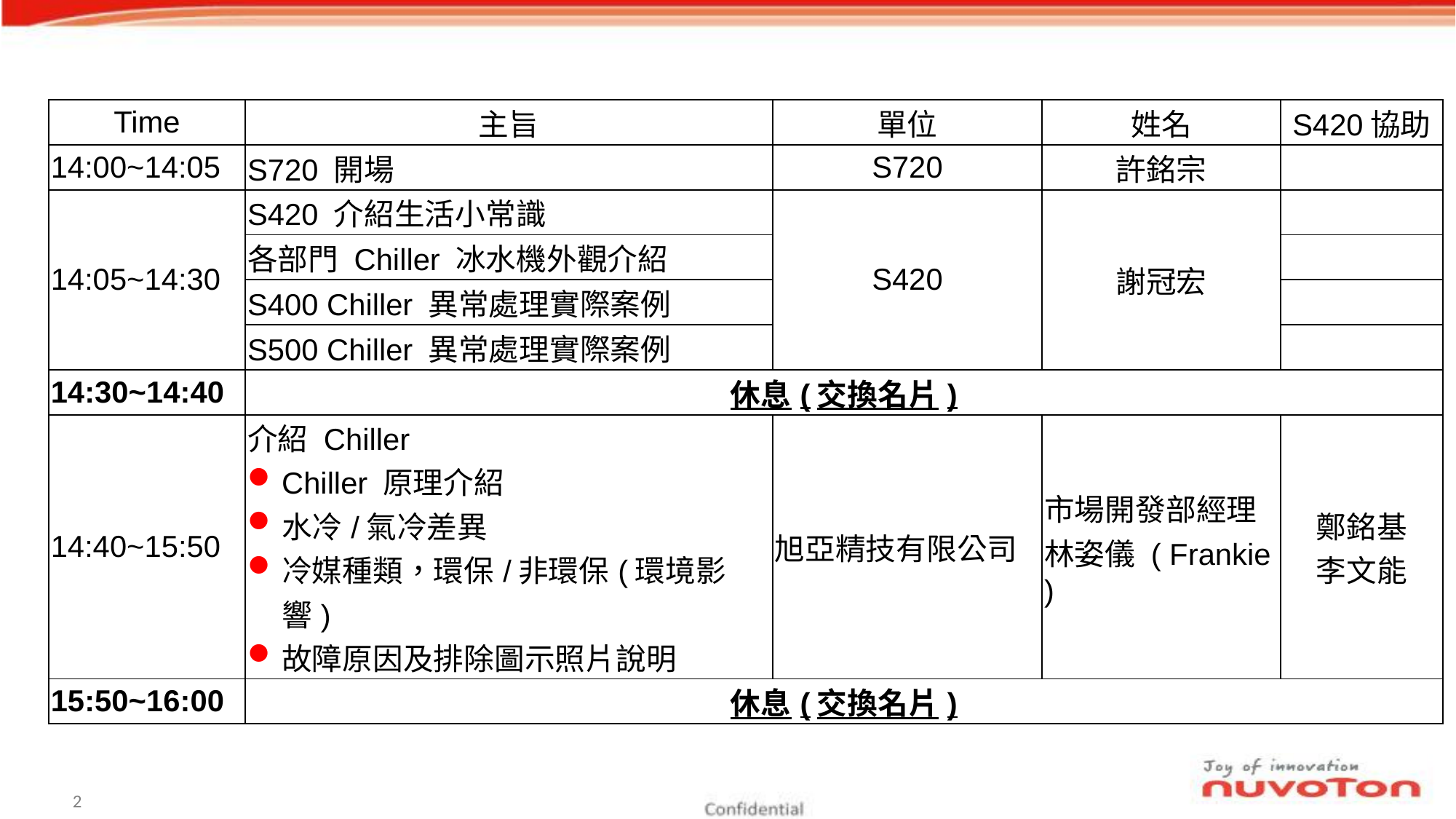

2
| Time | 主旨 | 單位 | 姓名 | S420協助 |
| --- | --- | --- | --- | --- |
| 14:00~14:05 | S720 開場 | S720 | 許銘宗 |  |
| 14:05~14:30 | S420 介紹生活小常識 | S420 | 謝冠宏 |  |
|  | 各部門 Chiller 冰水機外觀介紹 |  |  |  |
|  | S400 Chiller 異常處理實際案例 |  |  |  |
|  | S500 Chiller 異常處理實際案例 |  |  |  |
| 14:30~14:40 | 休息(交換名片) |  |  |  |
| 14:40~15:50 | 介紹 Chiller Chiller 原理介紹 水冷/氣冷差異 冷媒種類，環保/非環保(環境影響) 故障原因及排除圖示照片說明 | 旭亞精技有限公司 | 市場開發部經理 林姿儀 ( Frankie ) | 鄭銘基 李文能 |
| 15:50~16:00 | 休息(交換名片) |  |  |  |